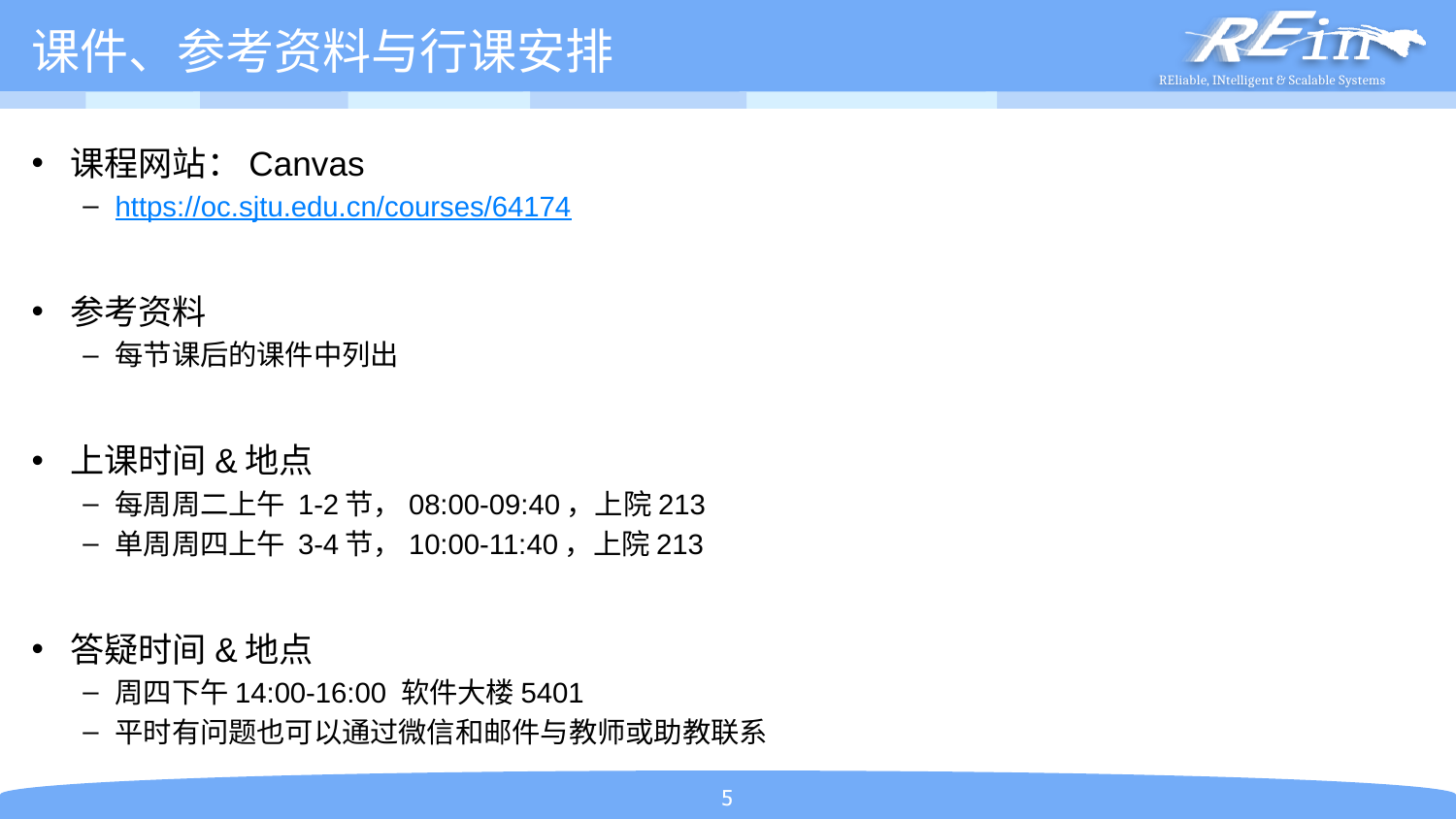

# 课件、参考资料与行课安排
课程网站：Canvas
https://oc.sjtu.edu.cn/courses/64174

参考资料
每节课后的课件中列出

上课时间&地点
每周周二上午 1-2节，08:00-09:40，上院213
单周周四上午 3-4节，10:00-11:40，上院213

答疑时间&地点
周四下午14:00-16:00 软件大楼5401
平时有问题也可以通过微信和邮件与教师或助教联系
5